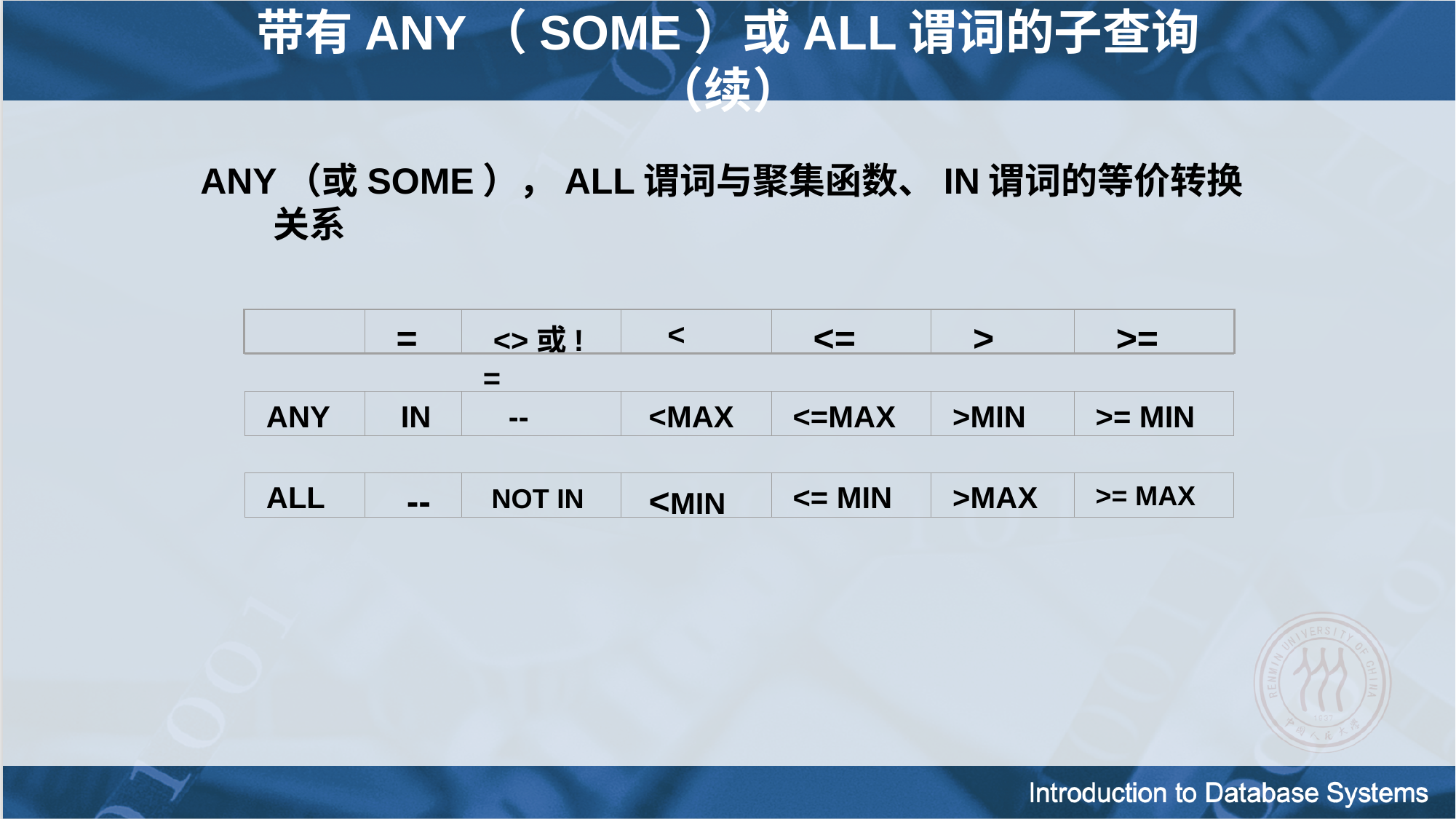

带有ANY（SOME）或ALL谓词的子查询 （续）
ANY（或SOME），ALL谓词与聚集函数、IN谓词的等价转换关系

 =

 <>或!=

   <

  <=

  >

  >=

ANY

  IN

    --

 <MAX

<=MAX

>MIN

>= MIN

ALL

  --

 NOT IN

 <MIN

<= MIN

>MAX

>= MAX